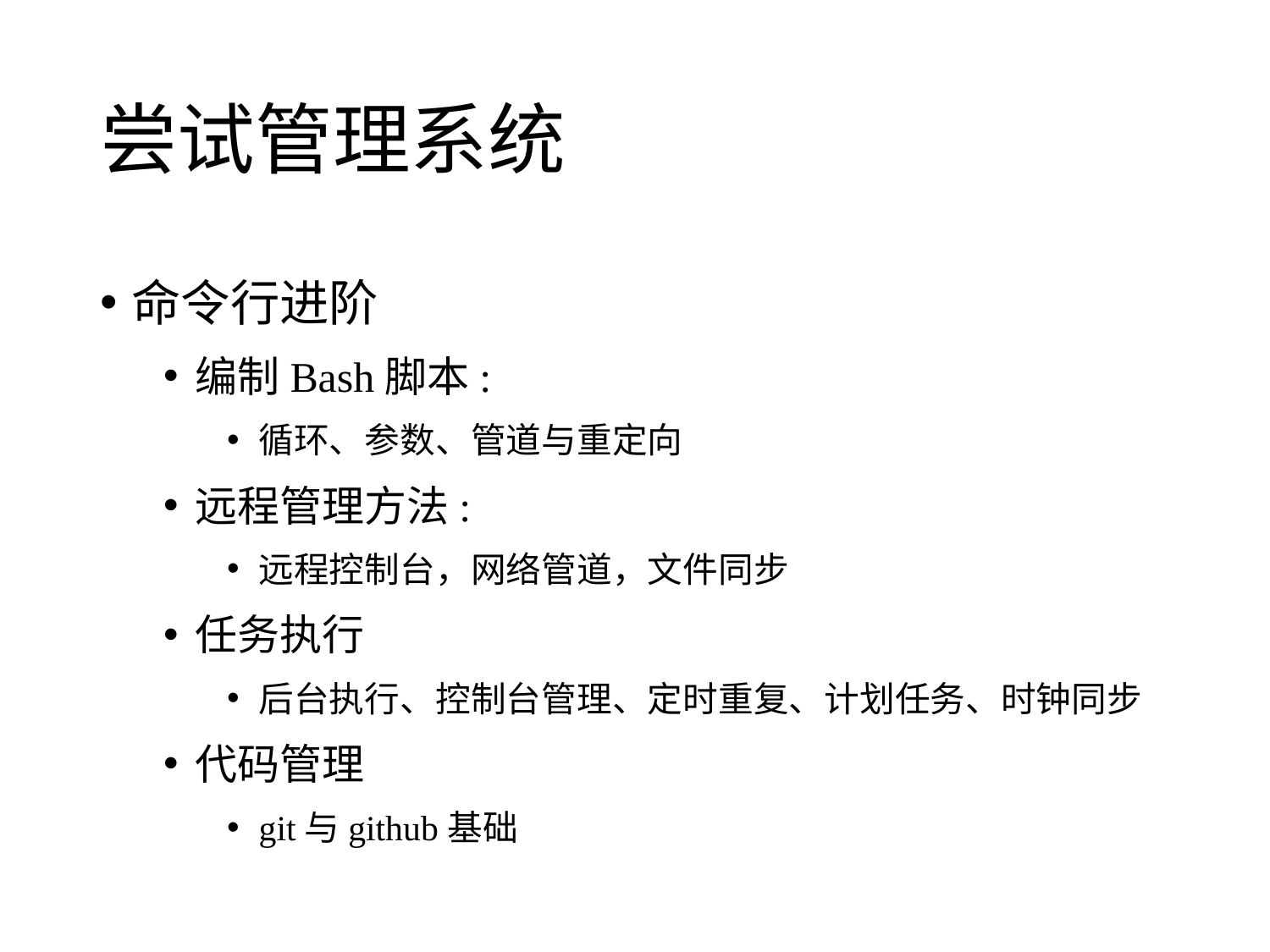

# 尝试管理系统
命令行进阶
编制Bash脚本:
循环、参数、管道与重定向
远程管理方法:
远程控制台，网络管道，文件同步
任务执行
后台执行、控制台管理、定时重复、计划任务、时钟同步
代码管理
git与github基础